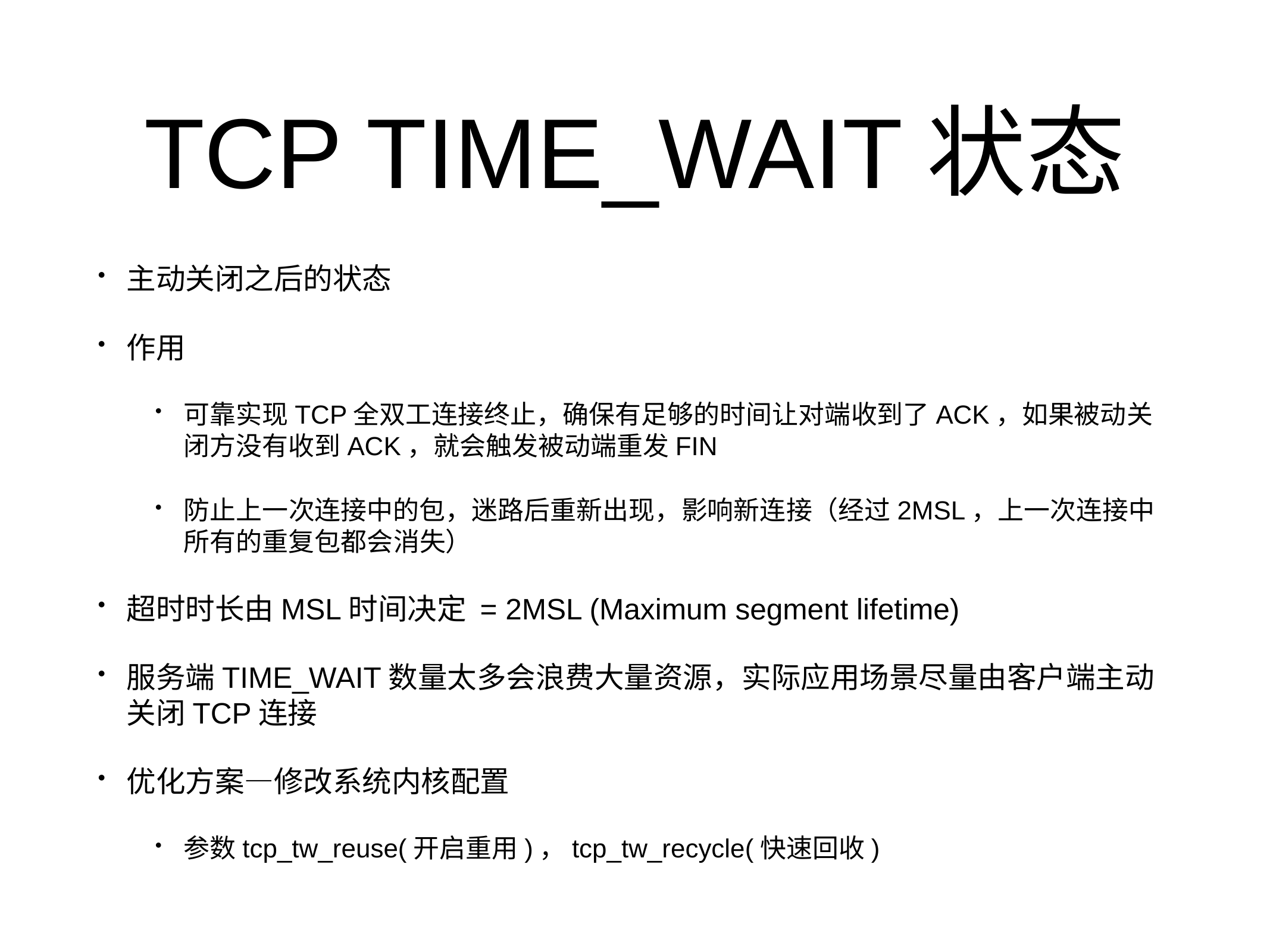

# TCP TIME_WAIT状态
主动关闭之后的状态
作用
可靠实现TCP全双工连接终止，确保有足够的时间让对端收到了ACK，如果被动关闭方没有收到ACK，就会触发被动端重发FIN
防止上一次连接中的包，迷路后重新出现，影响新连接（经过2MSL，上一次连接中所有的重复包都会消失）
超时时长由MSL时间决定 = 2MSL (Maximum segment lifetime)
服务端TIME_WAIT数量太多会浪费大量资源，实际应用场景尽量由客户端主动关闭TCP连接
优化方案—修改系统内核配置
参数tcp_tw_reuse(开启重用)，tcp_tw_recycle(快速回收)